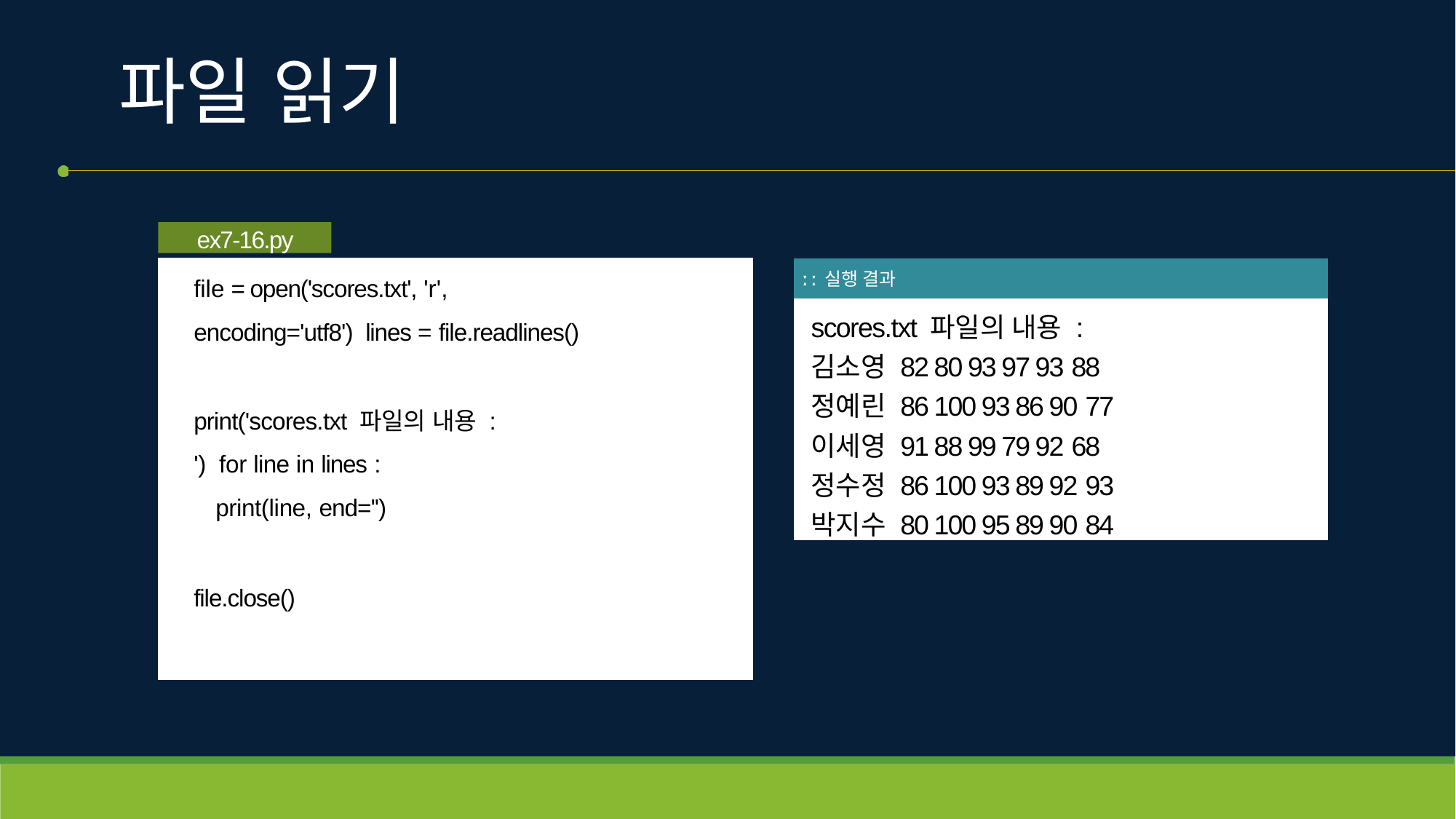

# 파일 읽기

ex7-16.py
file = open('scores.txt', 'r', encoding='utf8')  lines = file.readlines()

print('scores.txt 파일의 내용 : ')  for line in lines :
print(line, end='')

file.close()

| ː ː 실행 결과 |
| --- |
| scores.txt 파일의 내용 : 김소영 82 80 93 97 93 88 정예린 86 100 93 86 90 77 이세영 91 88 99 79 92 68 정수정 86 100 93 89 92 93 박지수 80 100 95 89 90 84 |